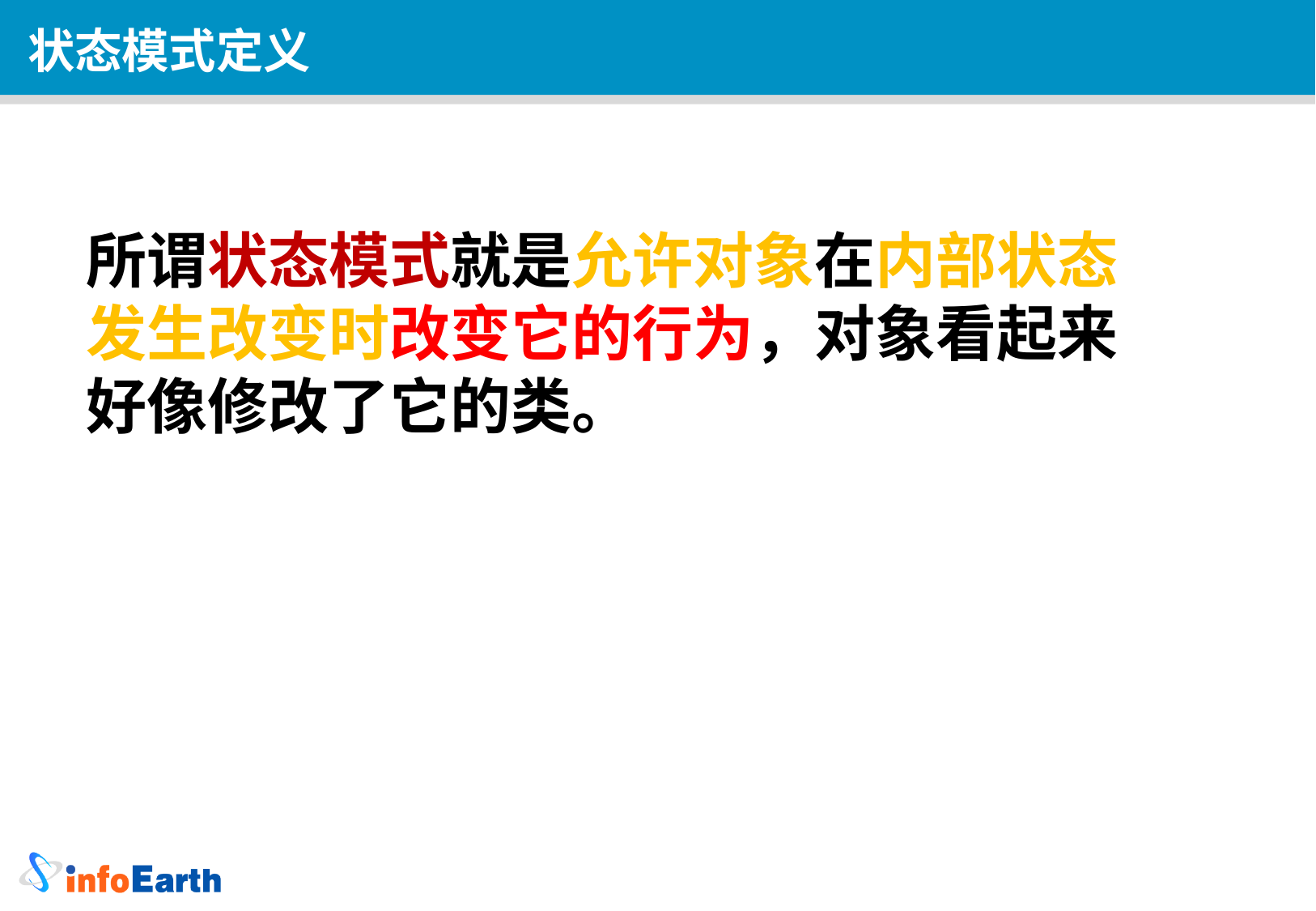

状态模式定义
所谓状态模式就是允许对象在内部状态发生改变时改变它的行为，对象看起来好像修改了它的类。